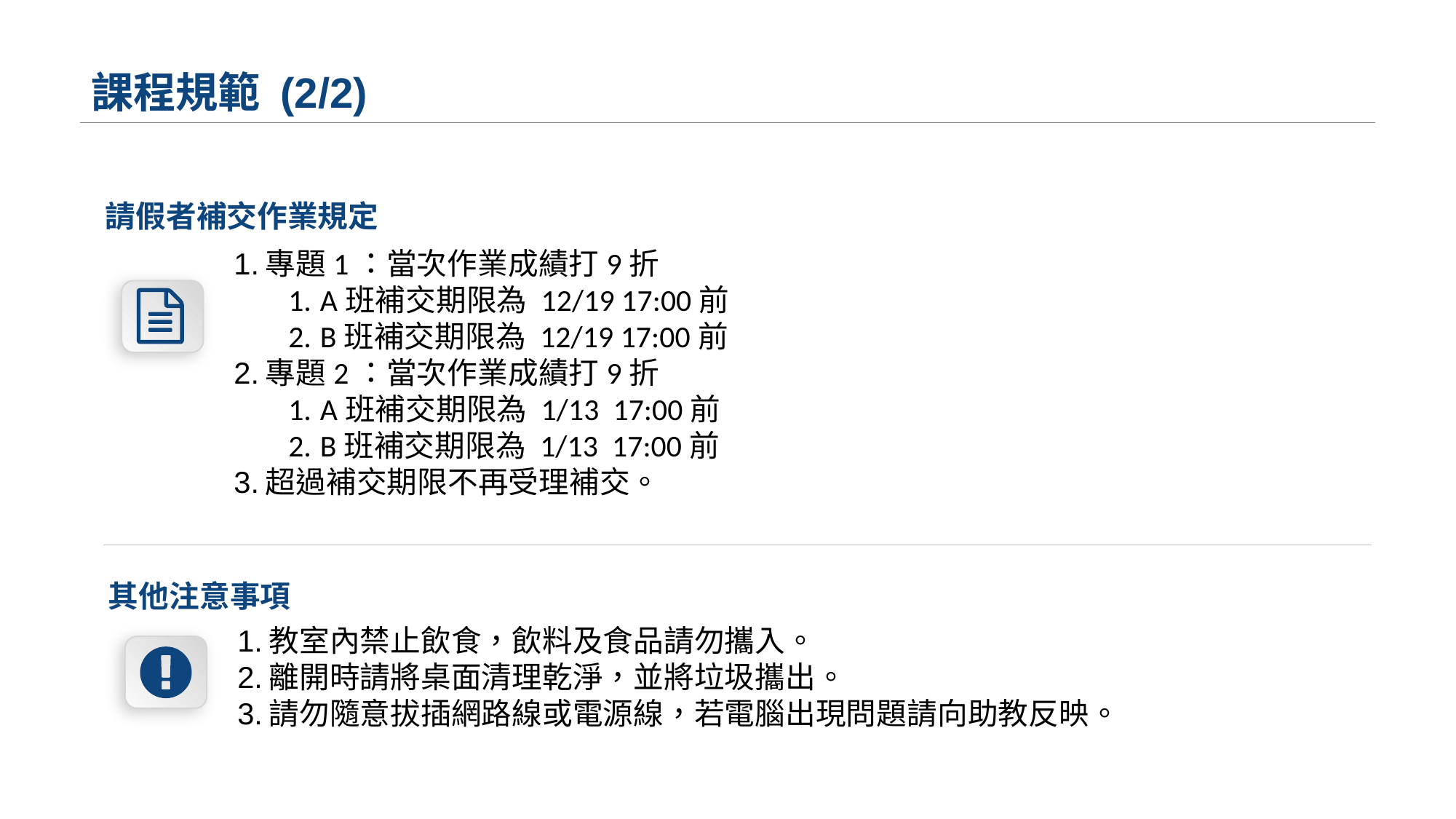

# 課程規範 (2/2)
請假者補交作業規定
專題1：當次作業成績打9折
A班補交期限為 12/19 17:00前
B班補交期限為 12/19 17:00前
專題2：當次作業成績打9折
A班補交期限為 1/13  17:00前
B班補交期限為 1/13  17:00前
超過補交期限不再受理補交。

其他注意事項
教室內禁止飲食，飲料及食品請勿攜入。
離開時請將桌面清理乾淨，並將垃圾攜出。
請勿隨意拔插網路線或電源線，若電腦出現問題請向助教反映。

3